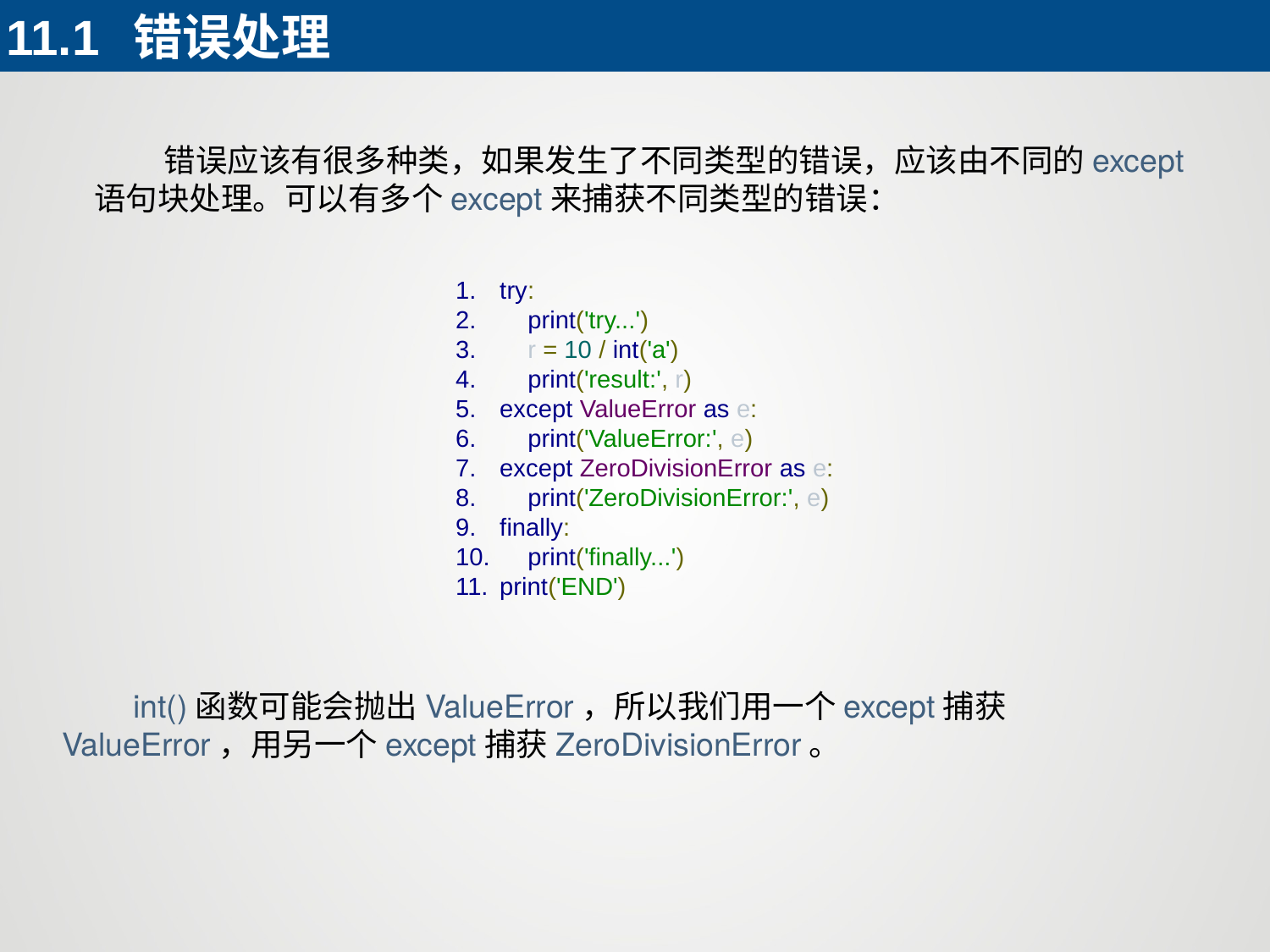

11.1	错误处理
       错误应该有很多种类，如果发生了不同类型的错误，应该由不同的except语句块处理。可以有多个except来捕获不同类型的错误：
try:
    print('try...')
    r = 10 / int('a')
    print('result:', r)
except ValueError as e:
    print('ValueError:', e)
except ZeroDivisionError as e:
    print('ZeroDivisionError:', e)
finally:
    print('finally...')
print('END')
        int()函数可能会抛出ValueError，所以我们用一个except捕获ValueError，用另一个except捕获ZeroDivisionError。